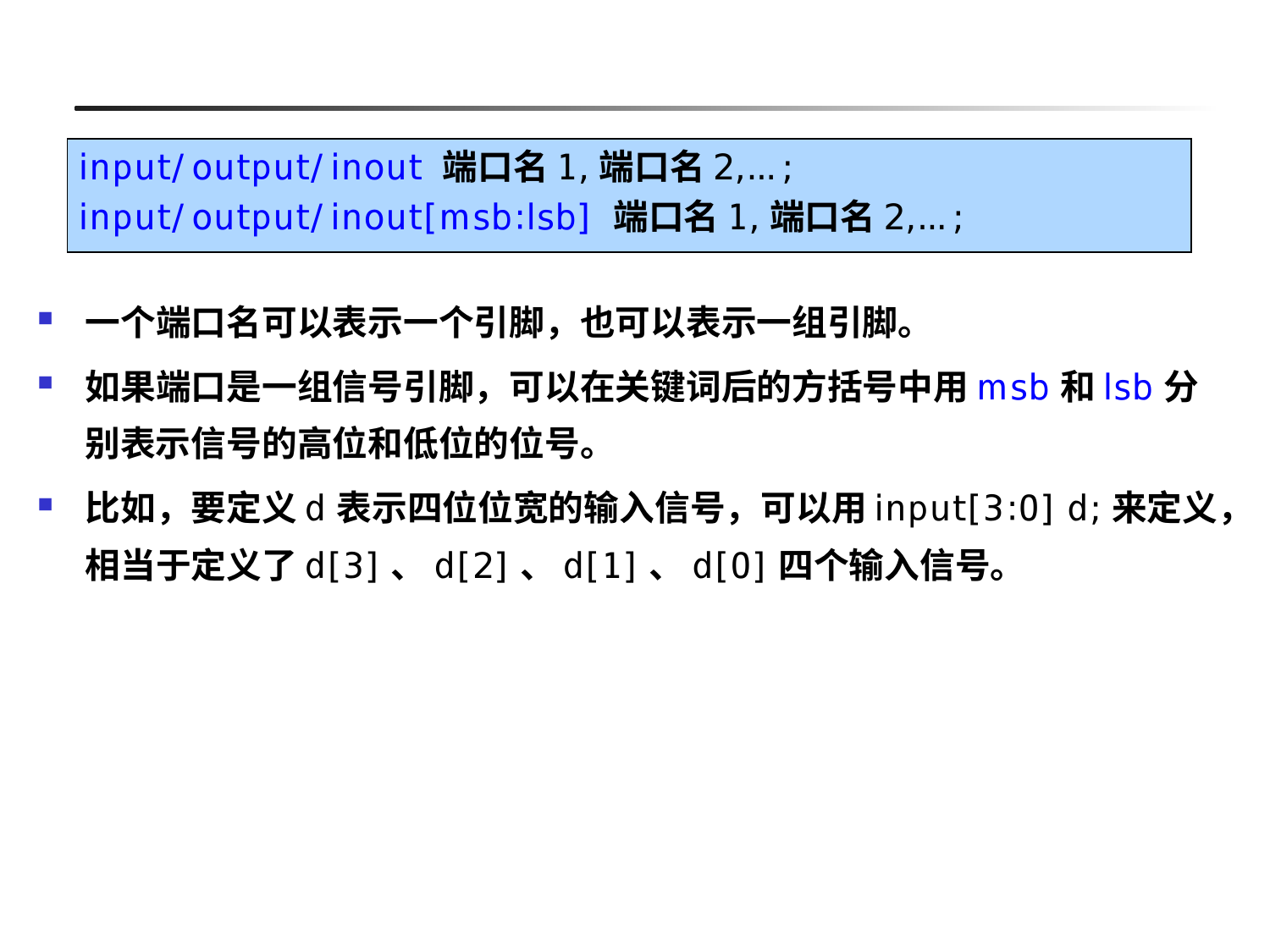

#
input/output/inout 端口名1,端口名2,…;
input/output/inout[msb:lsb] 端口名1,端口名2,…;
一个端口名可以表示一个引脚，也可以表示一组引脚。
如果端口是一组信号引脚，可以在关键词后的方括号中用msb和lsb分别表示信号的高位和低位的位号。
比如，要定义d表示四位位宽的输入信号，可以用input[3:0] d;来定义，相当于定义了d[3]、d[2]、d[1]、d[0]四个输入信号。